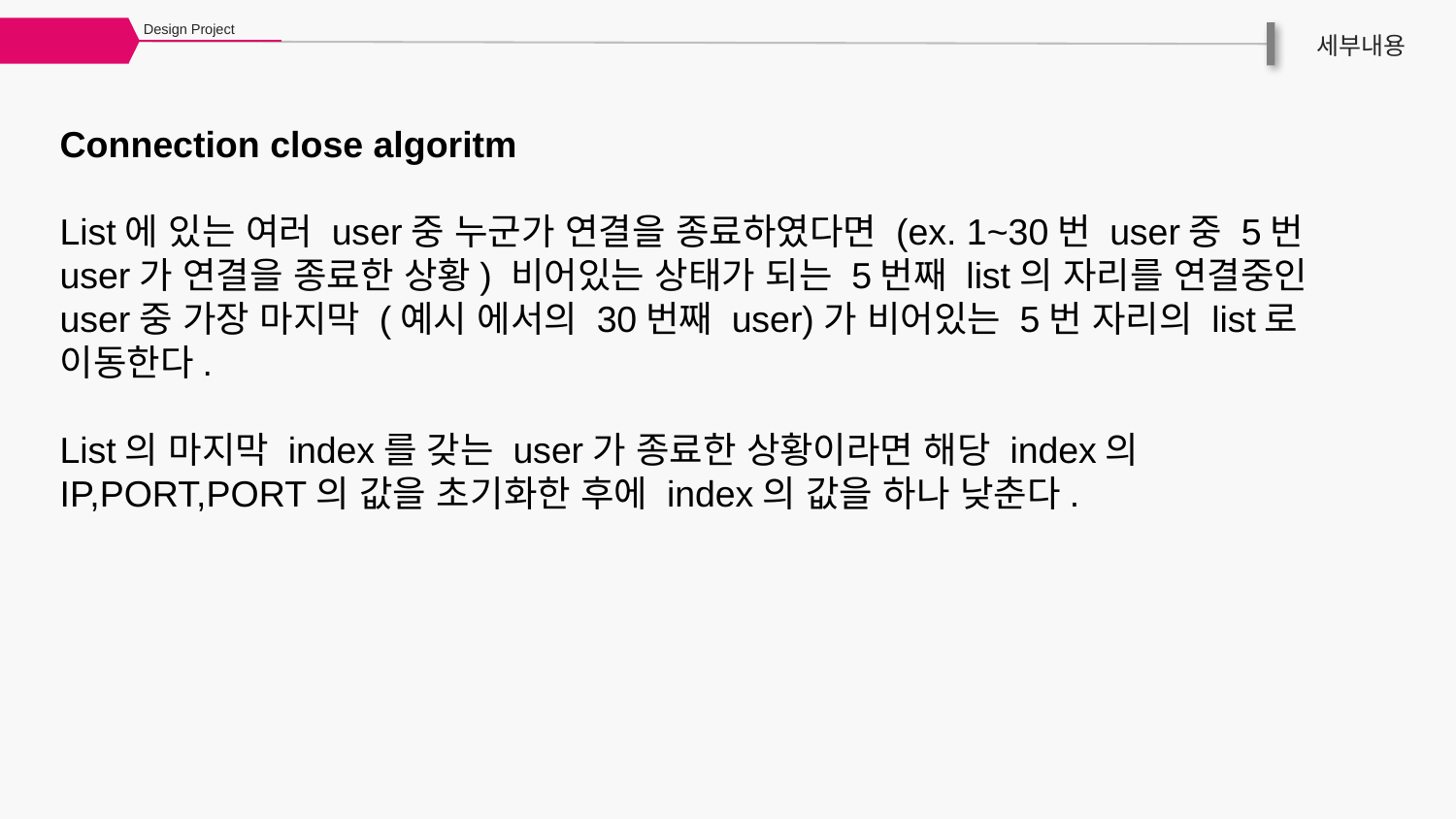

Design Project

세부내용

Connection close algoritm

List에 있는 여러 user중 누군가 연결을 종료하였다면 (ex. 1~30번 user중 5번 user가 연결을 종료한 상황) 비어있는 상태가 되는 5번째 list의 자리를 연결중인 user중 가장 마지막 (예시 에서의 30번째 user)가 비어있는 5번 자리의 list로 이동한다.

List의 마지막 index를 갖는 user가 종료한 상황이라면 해당 index의 IP,PORT,PORT의 값을 초기화한 후에 index의 값을 하나 낮춘다.